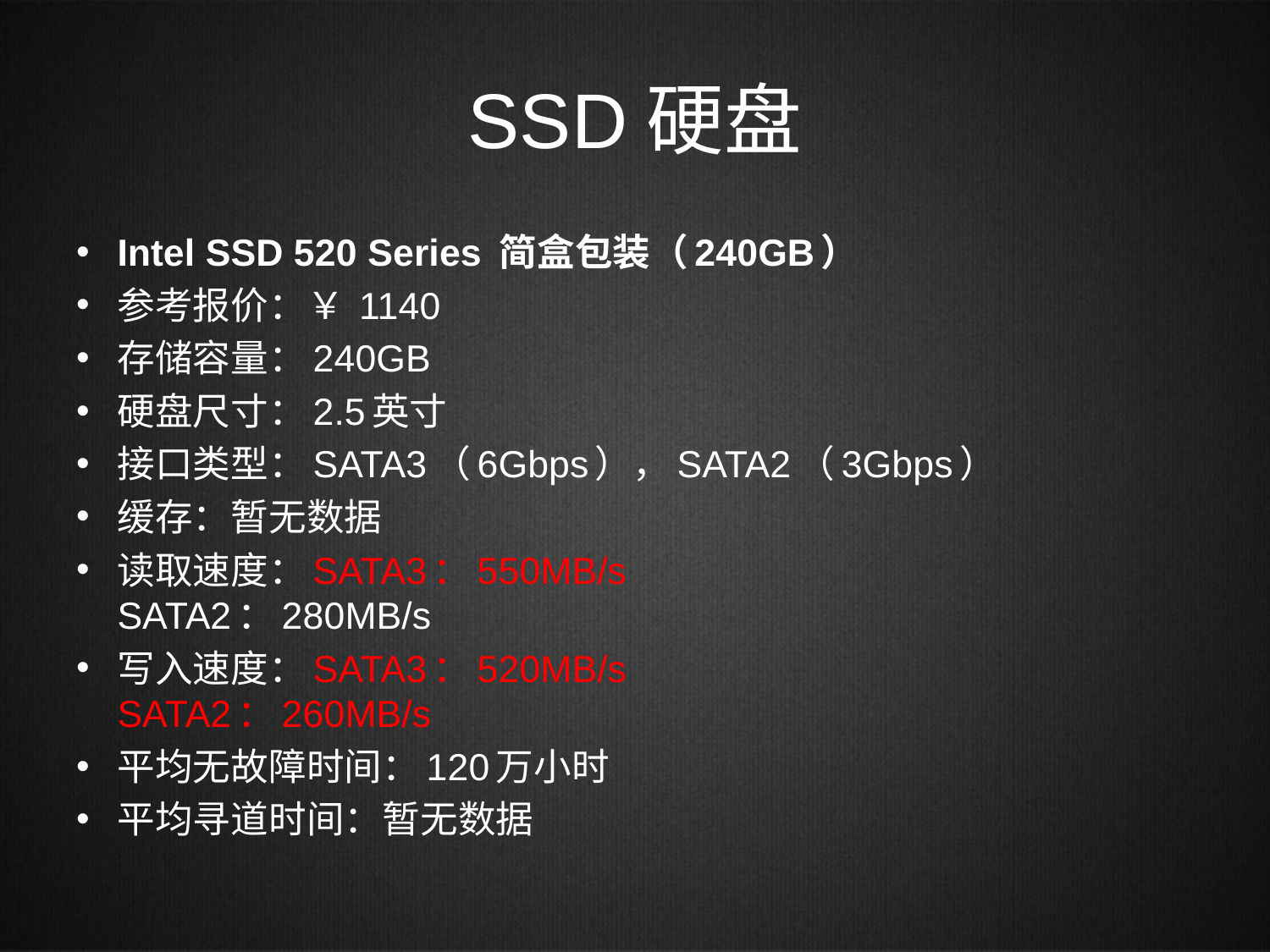

# SSD硬盘
Intel SSD 520 Series 简盒包装（240GB）
参考报价：￥ 1140
存储容量：240GB
硬盘尺寸：2.5英寸
接口类型：SATA3（6Gbps），SATA2（3Gbps）
缓存：暂无数据
读取速度：SATA3：550MB/s
SATA2：280MB/s
写入速度：SATA3：520MB/s
SATA2：260MB/s
平均无故障时间：120万小时
平均寻道时间：暂无数据